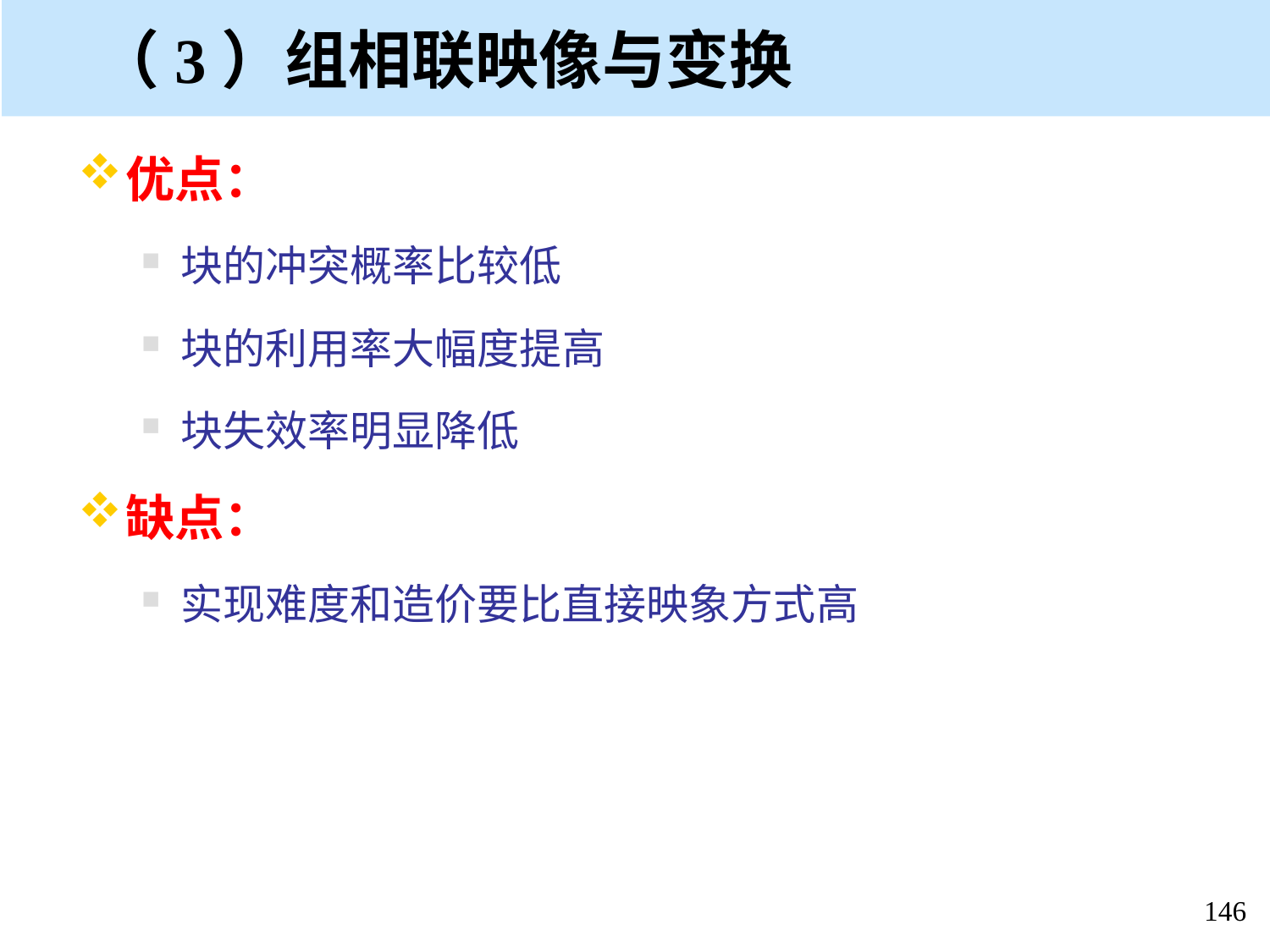

# （3）组相联映像与变换
优点：
块的冲突概率比较低
块的利用率大幅度提高
块失效率明显降低
缺点：
实现难度和造价要比直接映象方式高